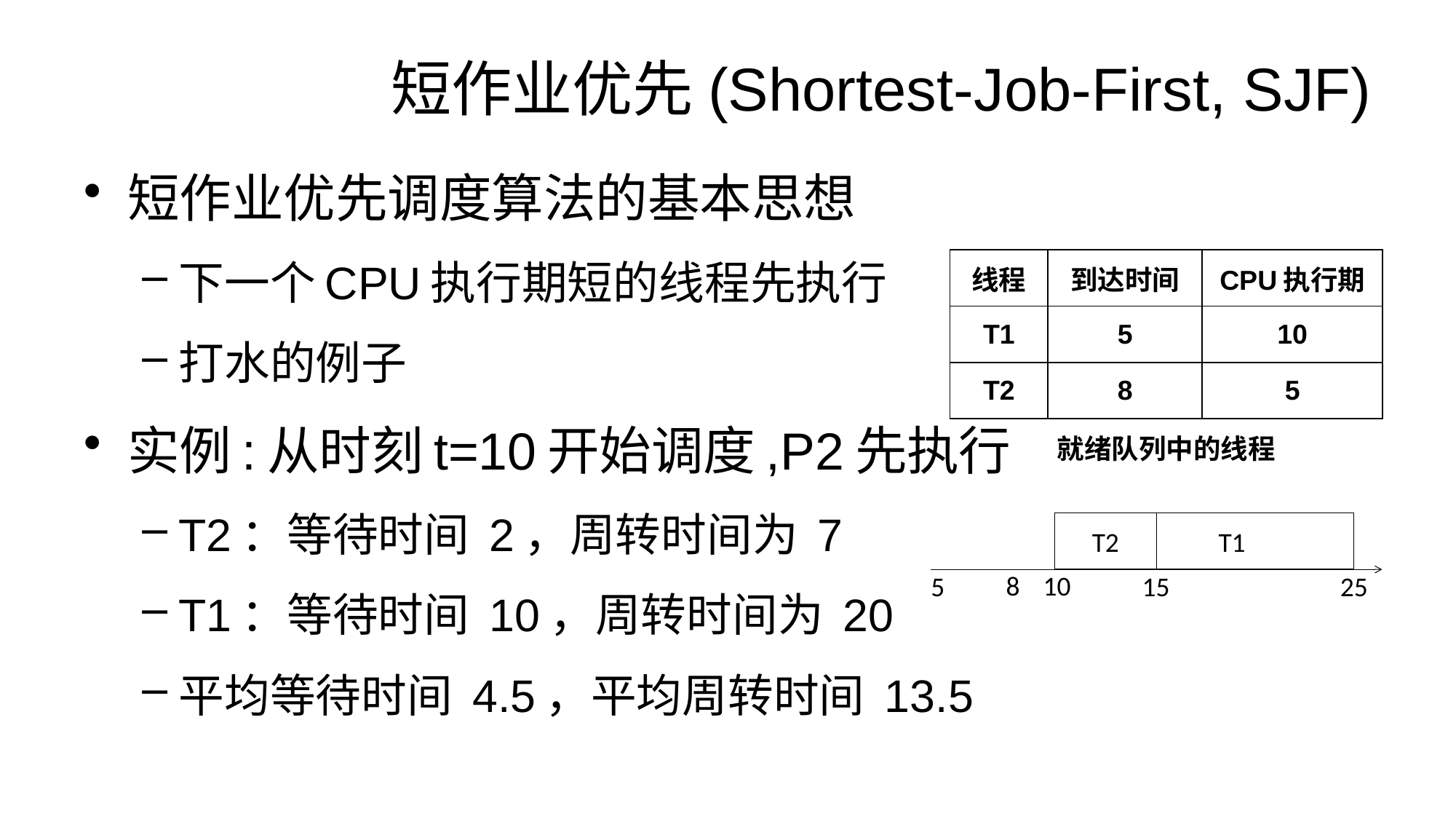

# 短作业优先(Shortest-Job-First, SJF)
短作业优先调度算法的基本思想
下一个CPU执行期短的线程先执行
打水的例子
实例:从时刻t=10开始调度,P2先执行
T2：等待时间 2，周转时间为 7
T1：等待时间 10，周转时间为 20
平均等待时间 4.5，平均周转时间 13.5
| 线程 | 到达时间 | CPU执行期 |
| --- | --- | --- |
| T1 | 5 | 10 |
| T2 | 8 | 5 |
| 就绪队列中的线程 |  |  |
T2
T1
8
10
5
15
25